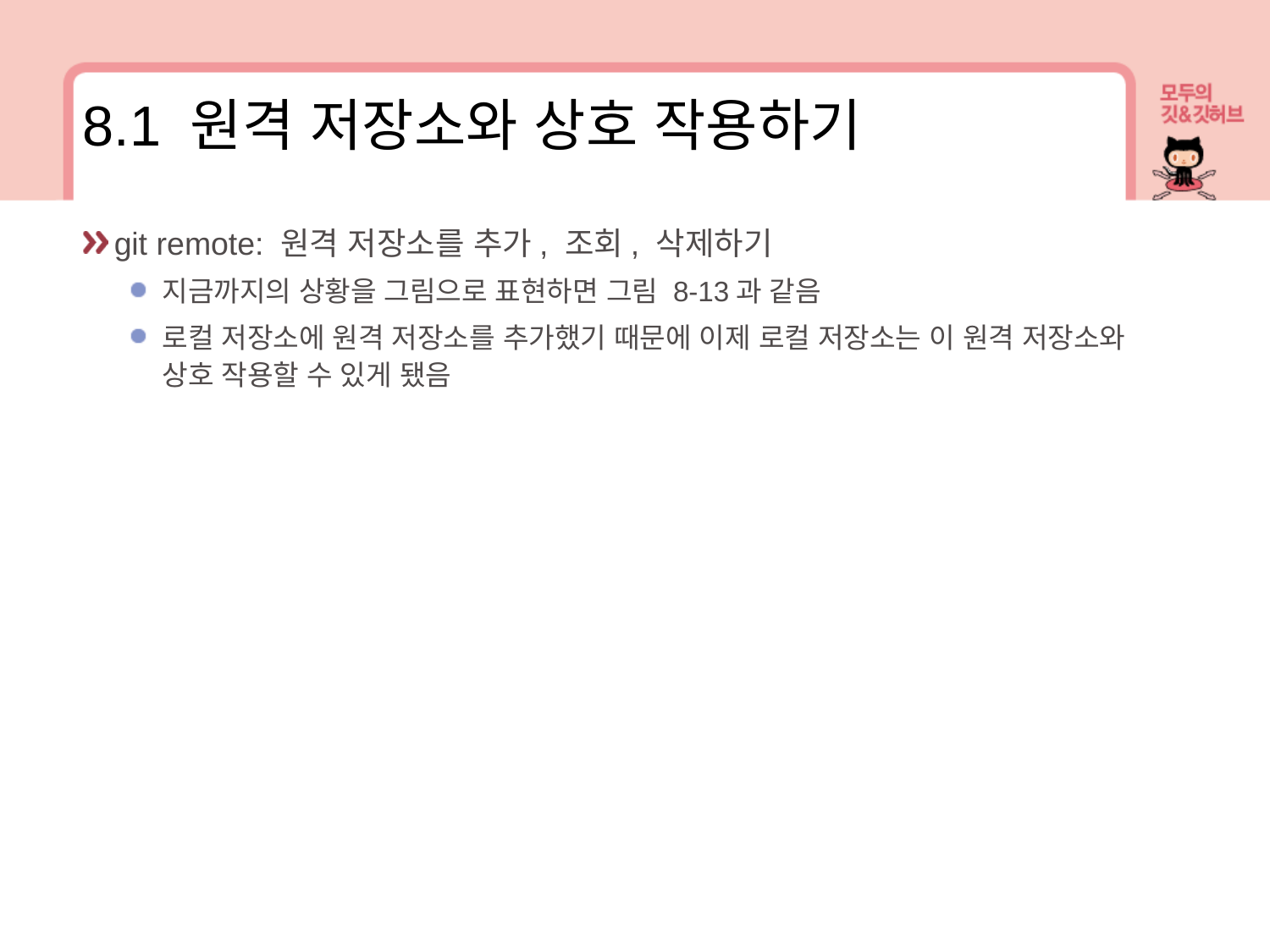

8.1 원격 저장소와 상호 작용하기
git remote: 원격 저장소를 추가, 조회, 삭제하기
지금까지의 상황을 그림으로 표현하면 그림 8-13과 같음
로컬 저장소에 원격 저장소를 추가했기 때문에 이제 로컬 저장소는 이 원격 저장소와 상호 작용할 수 있게 됐음